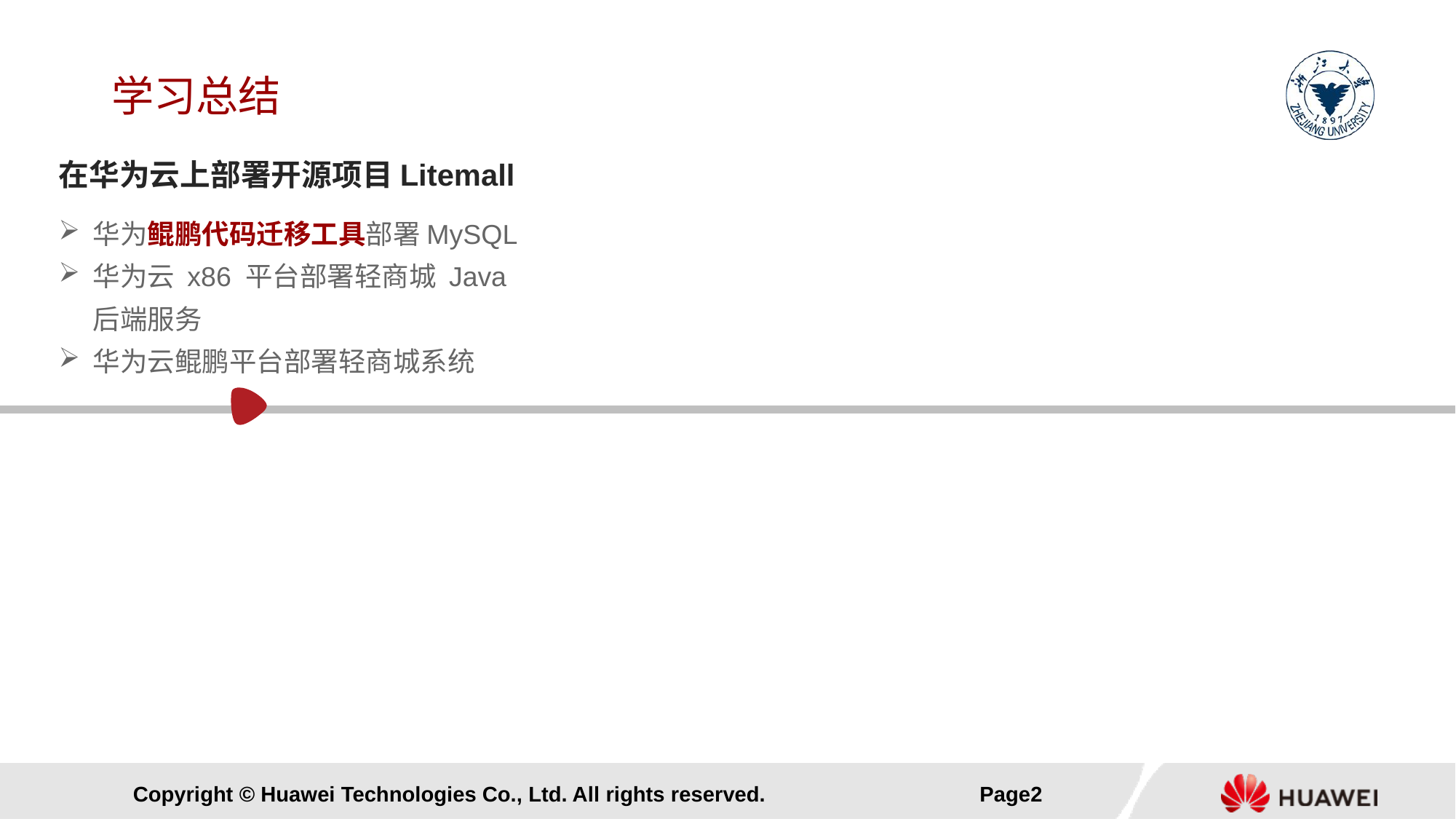

# 学习总结
在华为云上部署开源项目Litemall
华为鲲鹏代码迁移工具部署MySQL
华为云 x86 平台部署轻商城 Java 后端服务
华为云鲲鹏平台部署轻商城系统

Page2